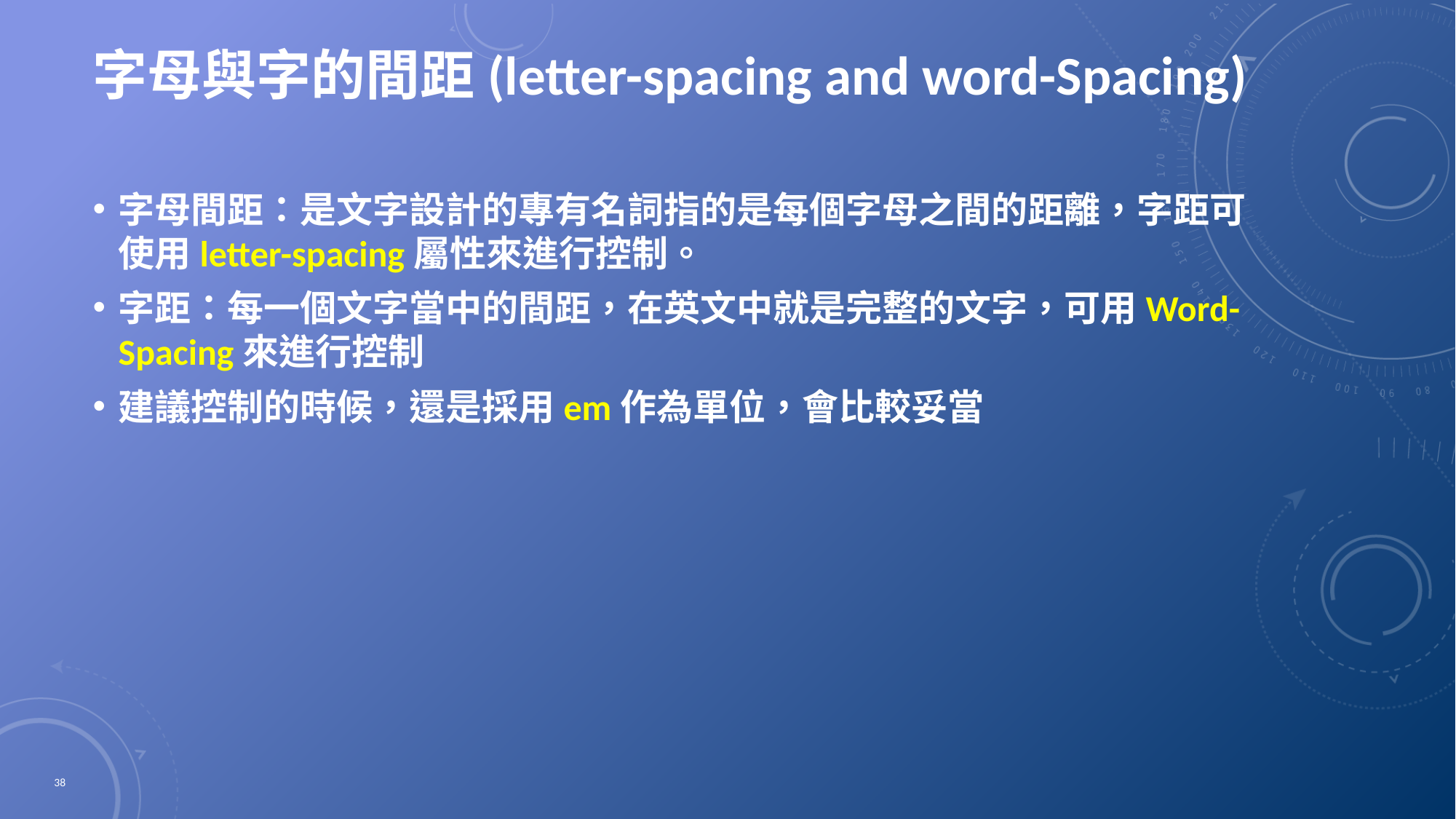

# 字母與字的間距(letter-spacing and word-Spacing)
字母間距：是文字設計的專有名詞指的是每個字母之間的距離，字距可使用letter-spacing屬性來進行控制。
字距：每一個文字當中的間距，在英文中就是完整的文字，可用Word- Spacing來進行控制
建議控制的時候，還是採用em作為單位，會比較妥當
38